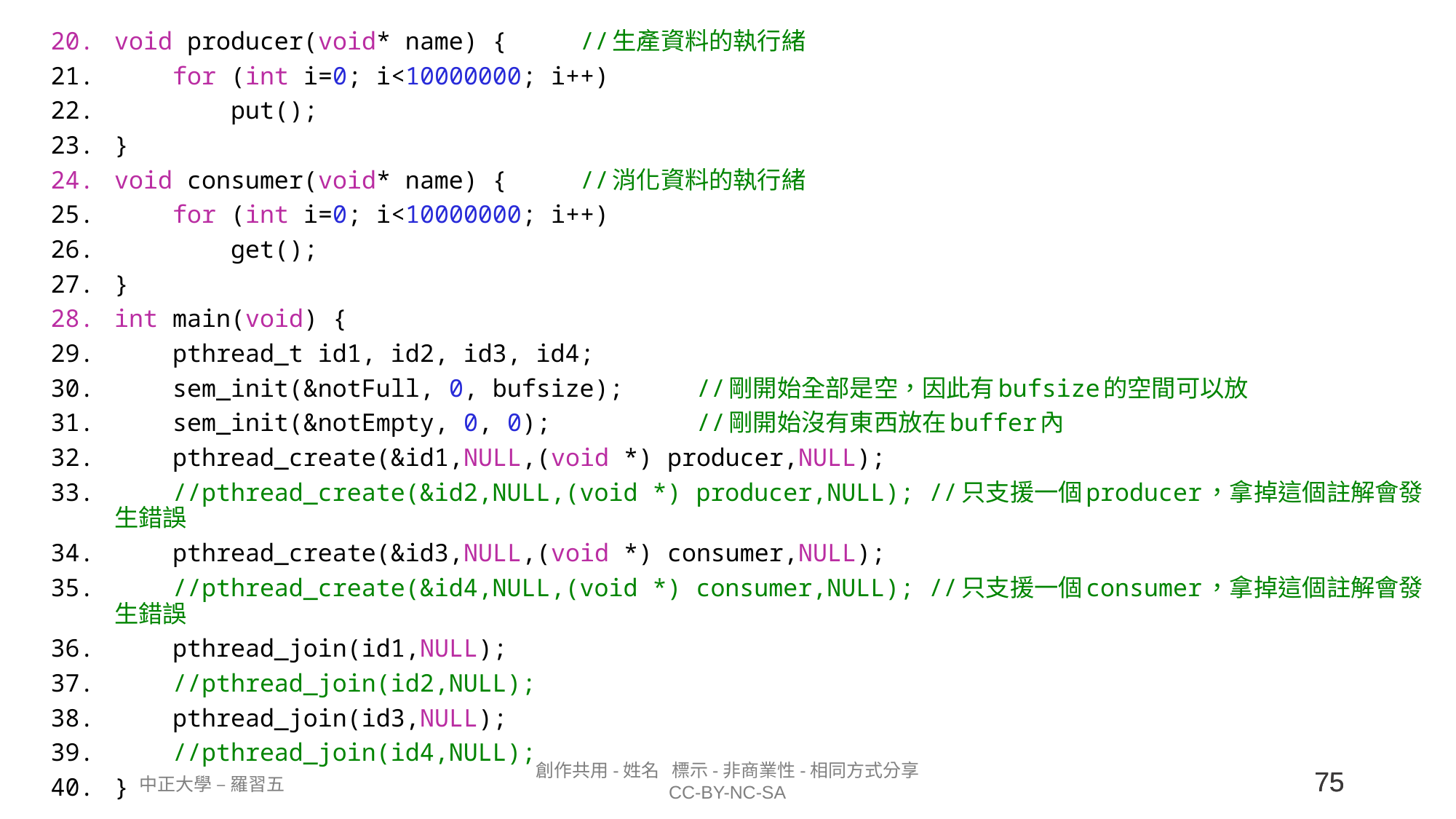

void producer(void* name) {     //生產資料的執行緒
    for (int i=0; i<10000000; i++)
        put();
}
void consumer(void* name) {     //消化資料的執行緒
    for (int i=0; i<10000000; i++)
        get();
}
int main(void) {
    pthread_t id1, id2, id3, id4;
    sem_init(&notFull, 0, bufsize);     //剛開始全部是空，因此有bufsize的空間可以放
    sem_init(&notEmpty, 0, 0);          //剛開始沒有東西放在buffer內
    pthread_create(&id1,NULL,(void *) producer,NULL);
    //pthread_create(&id2,NULL,(void *) producer,NULL); //只支援一個producer，拿掉這個註解會發生錯誤
    pthread_create(&id3,NULL,(void *) consumer,NULL);
    //pthread_create(&id4,NULL,(void *) consumer,NULL); //只支援一個consumer，拿掉這個註解會發生錯誤
    pthread_join(id1,NULL);
    //pthread_join(id2,NULL);
    pthread_join(id3,NULL);
    //pthread_join(id4,NULL);
}